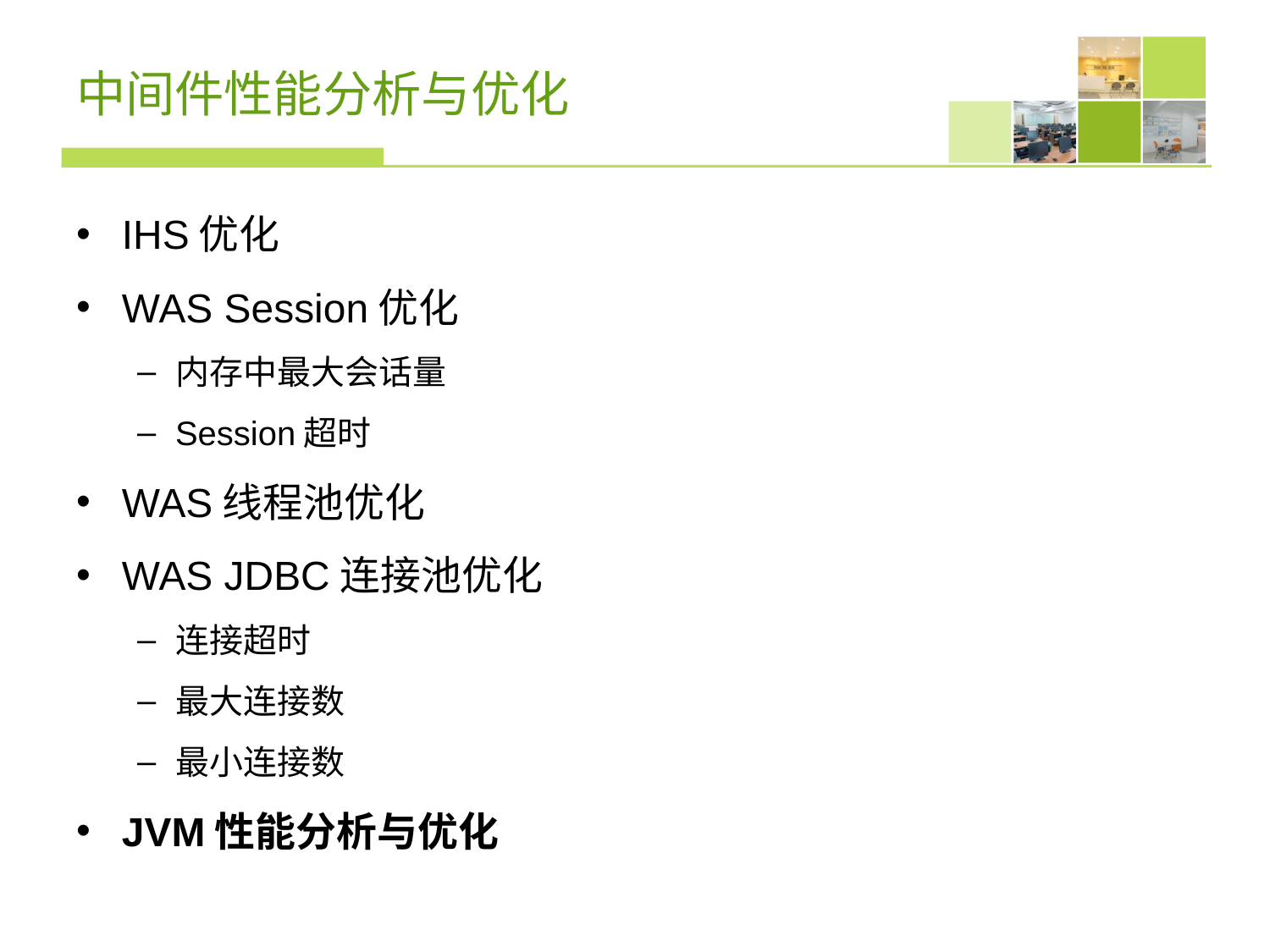

# 中间件性能分析与优化
IHS优化
WAS Session优化
内存中最大会话量
Session超时
WAS线程池优化
WAS JDBC连接池优化
连接超时
最大连接数
最小连接数
JVM性能分析与优化